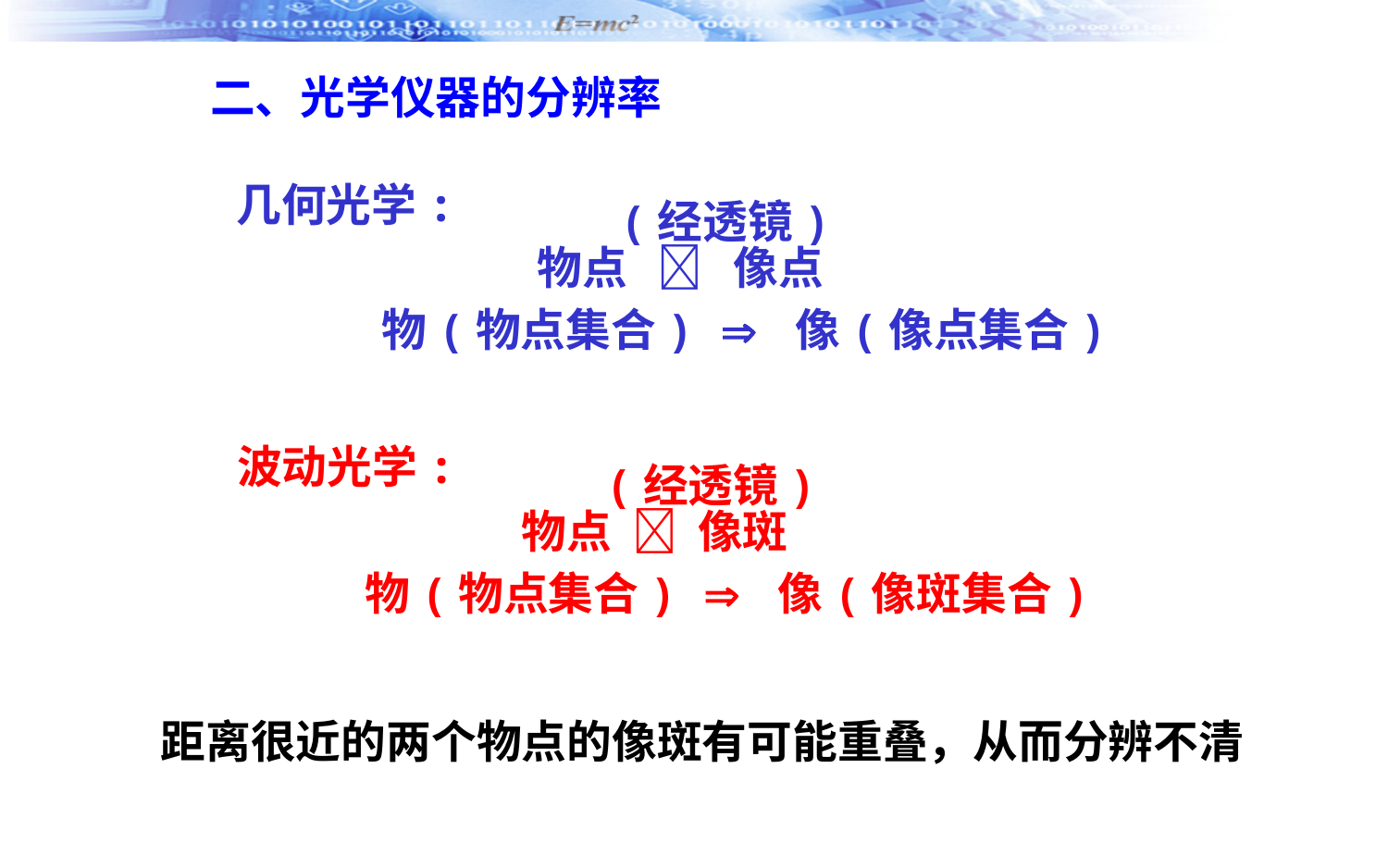

二、光学仪器的分辨率
几何光学:
(经透镜)
物点   ⇒   像点
物(物点集合) ⇒ 像(像点集合)
波动光学:
(经透镜)
物点  ⇒  像斑
物(物点集合) ⇒ 像(像斑集合)
距离很近的两个物点的像斑有可能重叠，从而分辨不清